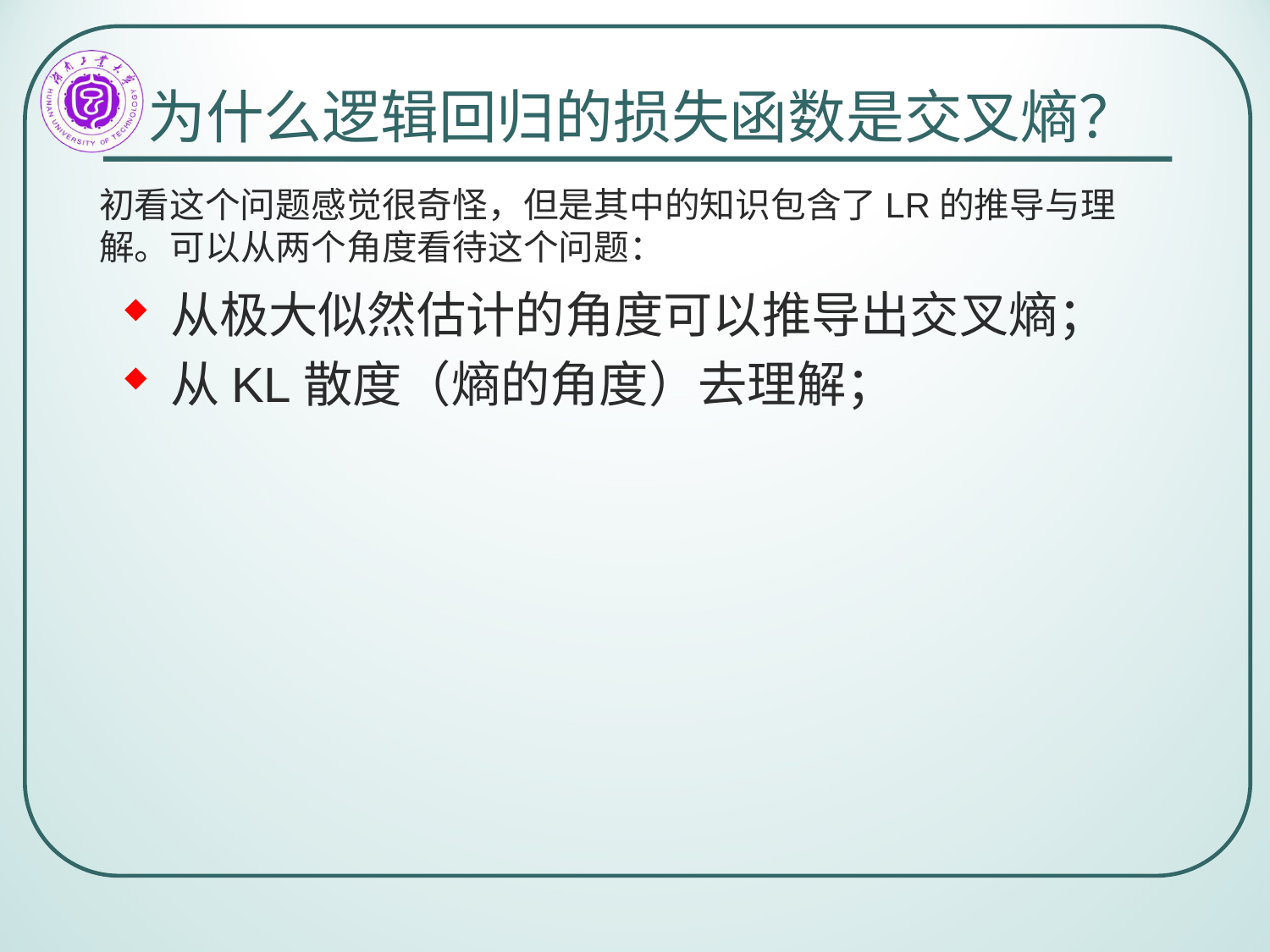

# 为什么逻辑回归的损失函数是交叉熵？
初看这个问题感觉很奇怪，但是其中的知识包含了LR的推导与理解。可以从两个角度看待这个问题：

从极大似然估计的角度可以推导出交叉熵；
从KL散度（熵的角度）去理解；